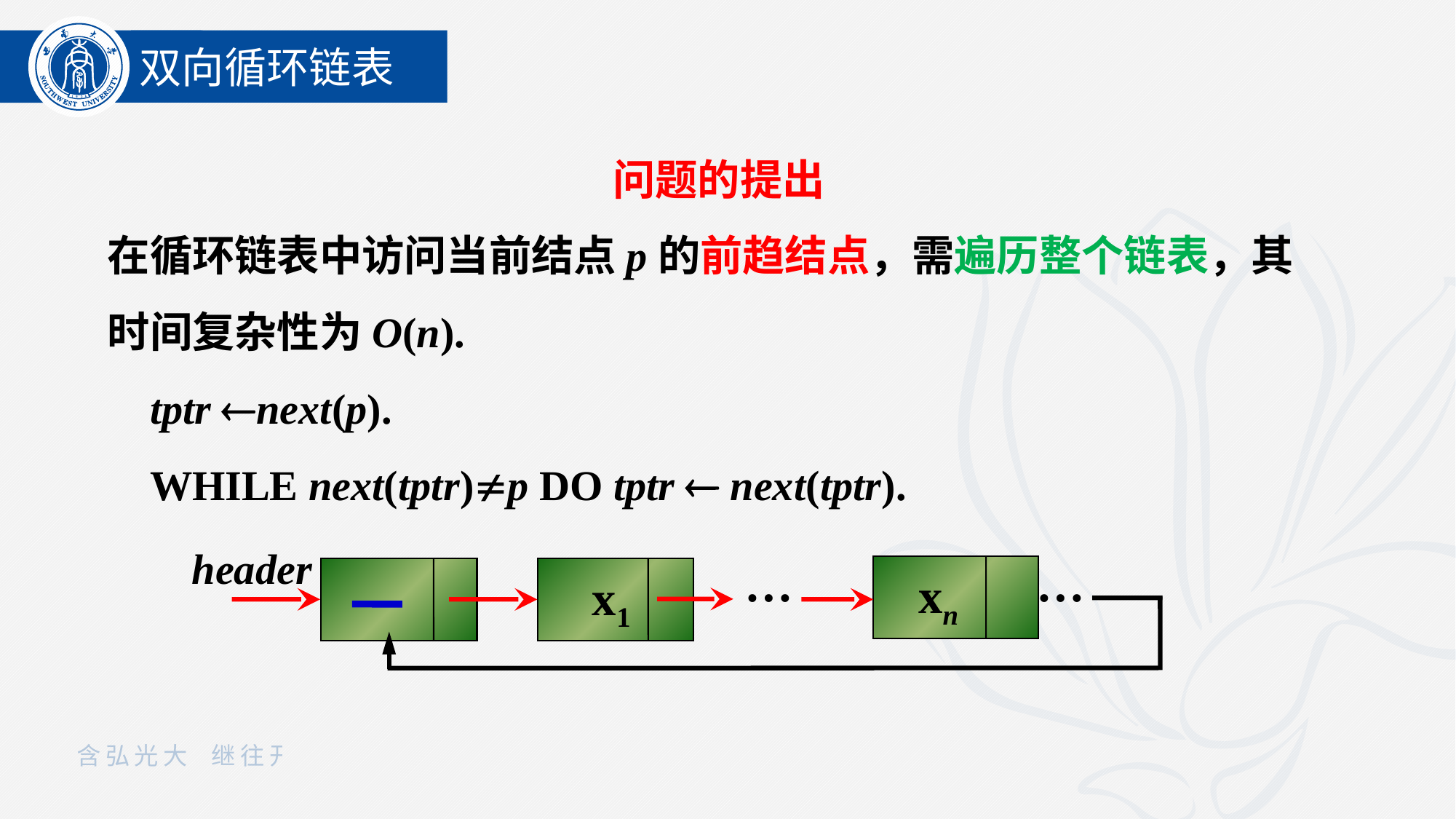

双向循环链表
问题的提出
在循环链表中访问当前结点p的前趋结点，需遍历整个链表，其时间复杂性为O(n).
    tptr ←next(p).
    WHILE next(tptr)≠p DO tptr ← next(tptr).
header

xn

x1
…
…